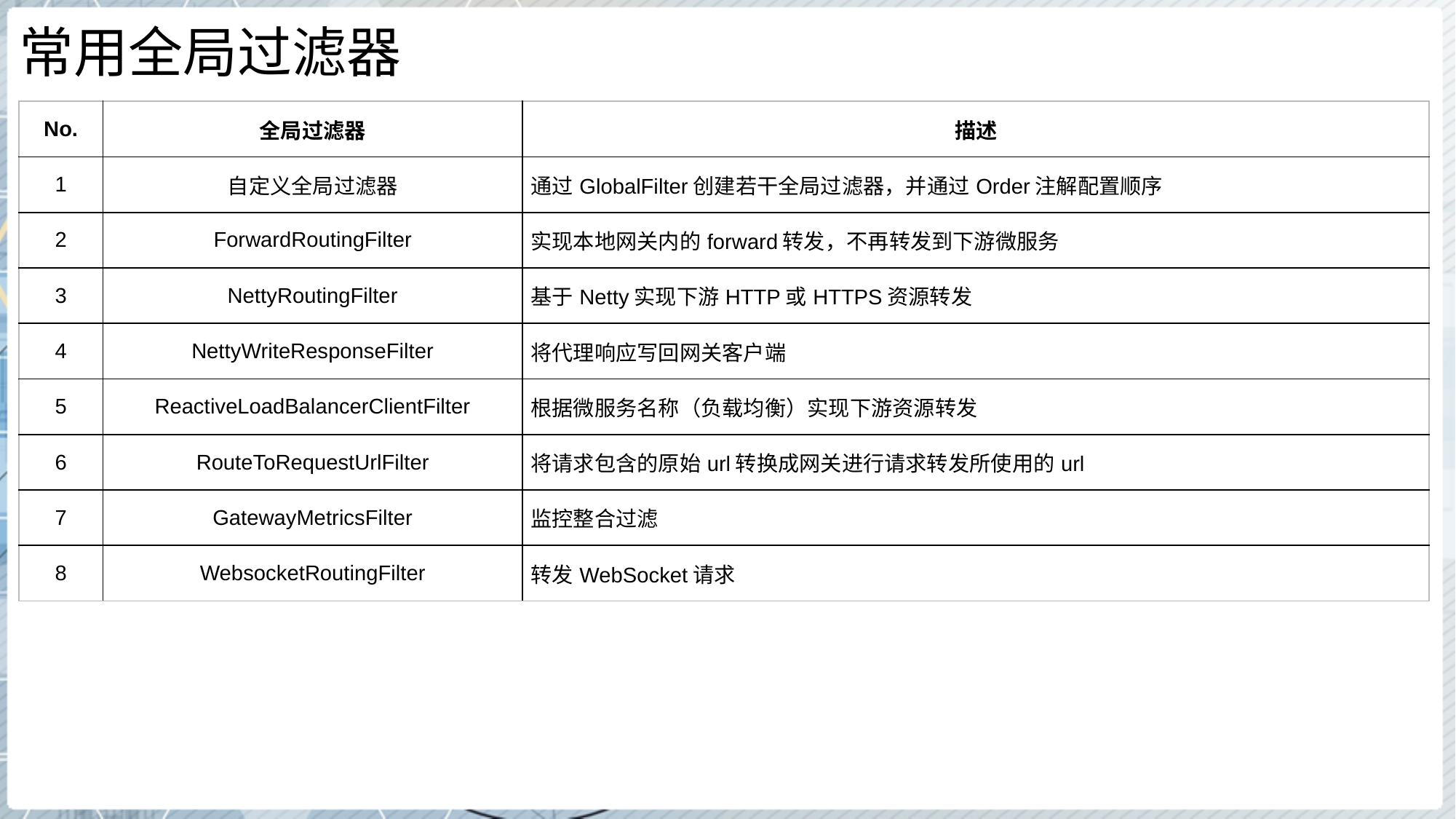

# 常用全局过滤器
| No. | 全局过滤器 | 描述 |
| --- | --- | --- |
| 1 | 自定义全局过滤器 | 通过GlobalFilter创建若干全局过滤器，并通过Order注解配置顺序 |
| 2 | ForwardRoutingFilter | 实现本地网关内的forward转发，不再转发到下游微服务 |
| 3 | NettyRoutingFilter | 基于Netty实现下游HTTP或HTTPS资源转发 |
| 4 | NettyWriteResponseFilter | 将代理响应写回网关客户端 |
| 5 | ReactiveLoadBalancerClientFilter | 根据微服务名称（负载均衡）实现下游资源转发 |
| 6 | RouteToRequestUrlFilter | 将请求包含的原始url转换成网关进行请求转发所使用的url |
| 7 | GatewayMetricsFilter | 监控整合过滤 |
| 8 | WebsocketRoutingFilter | 转发WebSocket请求 |